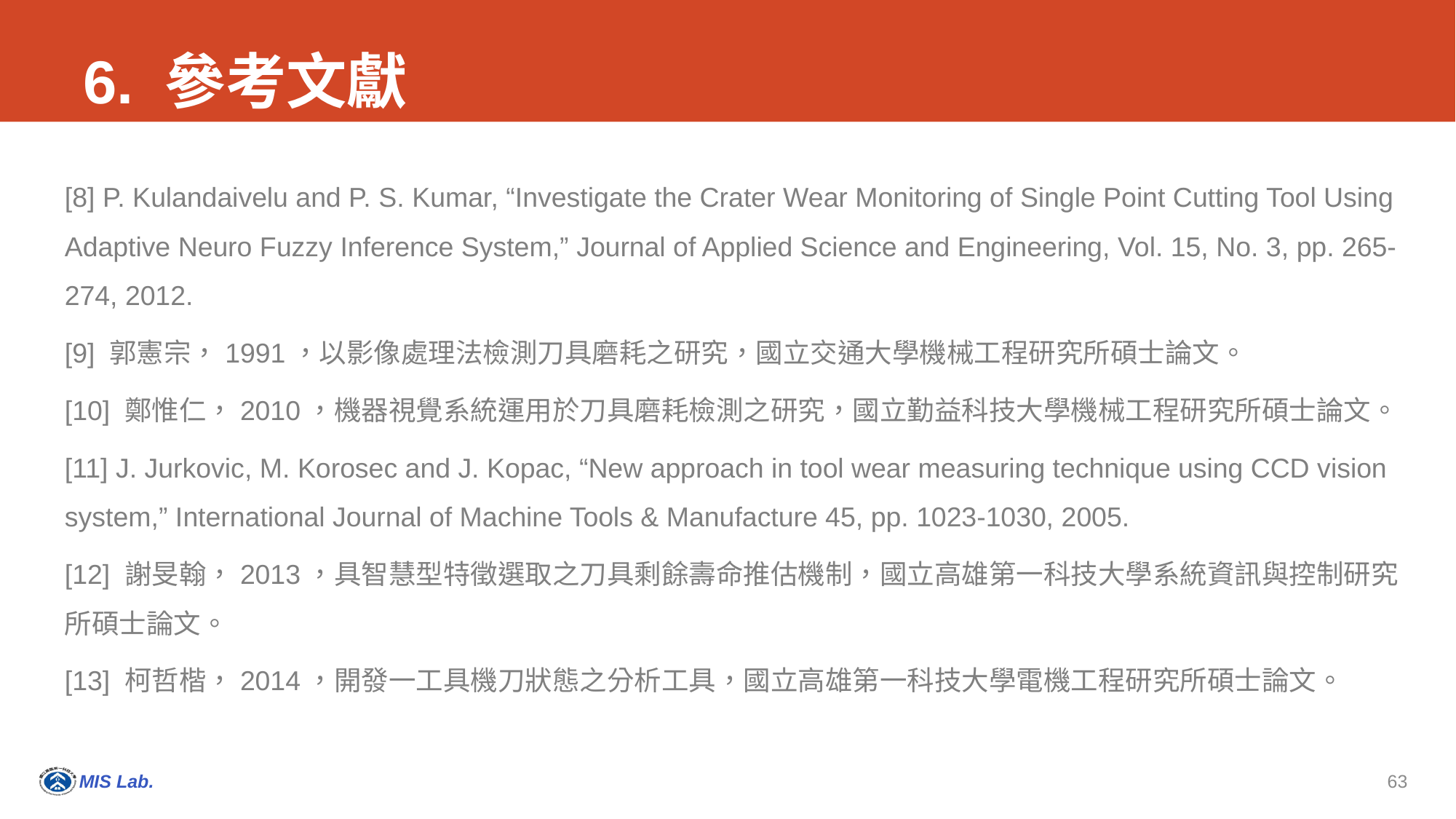

# 6. 參考文獻
[8] P. Kulandaivelu and P. S. Kumar, “Investigate the Crater Wear Monitoring of Single Point Cutting Tool Using Adaptive Neuro Fuzzy Inference System,” Journal of Applied Science and Engineering, Vol. 15, No. 3, pp. 265-274, 2012.
[9] 郭憲宗，1991，以影像處理法檢測刀具磨耗之研究，國立交通大學機械工程研究所碩士論文。
[10] 鄭惟仁，2010，機器視覺系統運用於刀具磨耗檢測之研究，國立勤益科技大學機械工程研究所碩士論文。
[11] J. Jurkovic, M. Korosec and J. Kopac, “New approach in tool wear measuring technique using CCD vision system,” International Journal of Machine Tools & Manufacture 45, pp. 1023-1030, 2005.
[12] 謝旻翰，2013，具智慧型特徵選取之刀具剩餘壽命推估機制，國立高雄第一科技大學系統資訊與控制研究所碩士論文。
[13] 柯哲楷，2014，開發一工具機刀狀態之分析工具，國立高雄第一科技大學電機工程研究所碩士論文。

63